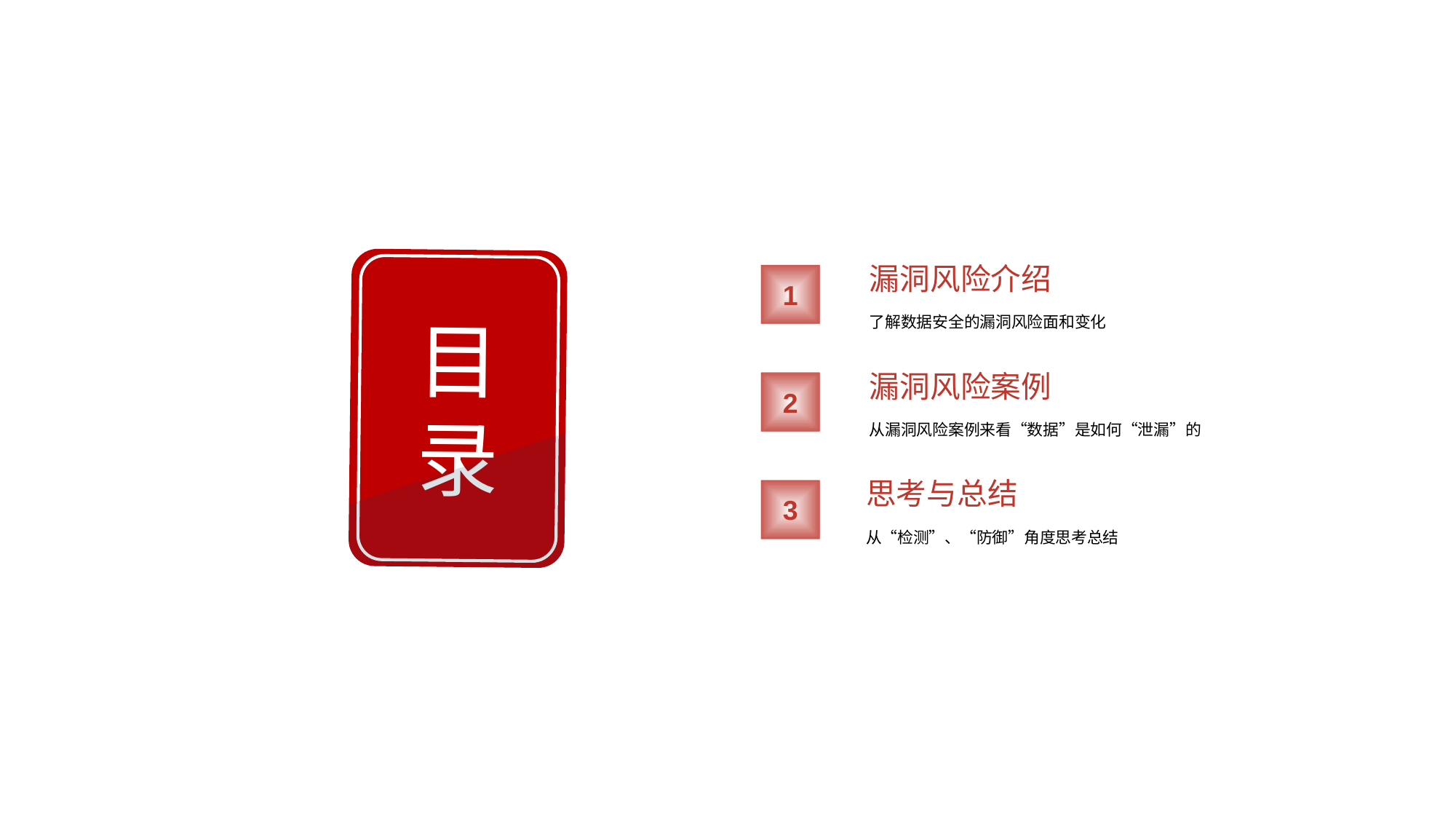

漏洞风险介绍
了解数据安全的漏洞风险面和变化

目录

1
漏洞风险案例
从漏洞风险案例来看“数据”是如何“泄漏”的
2
思考与总结
从“检测”、“防御”角度思考总结
3